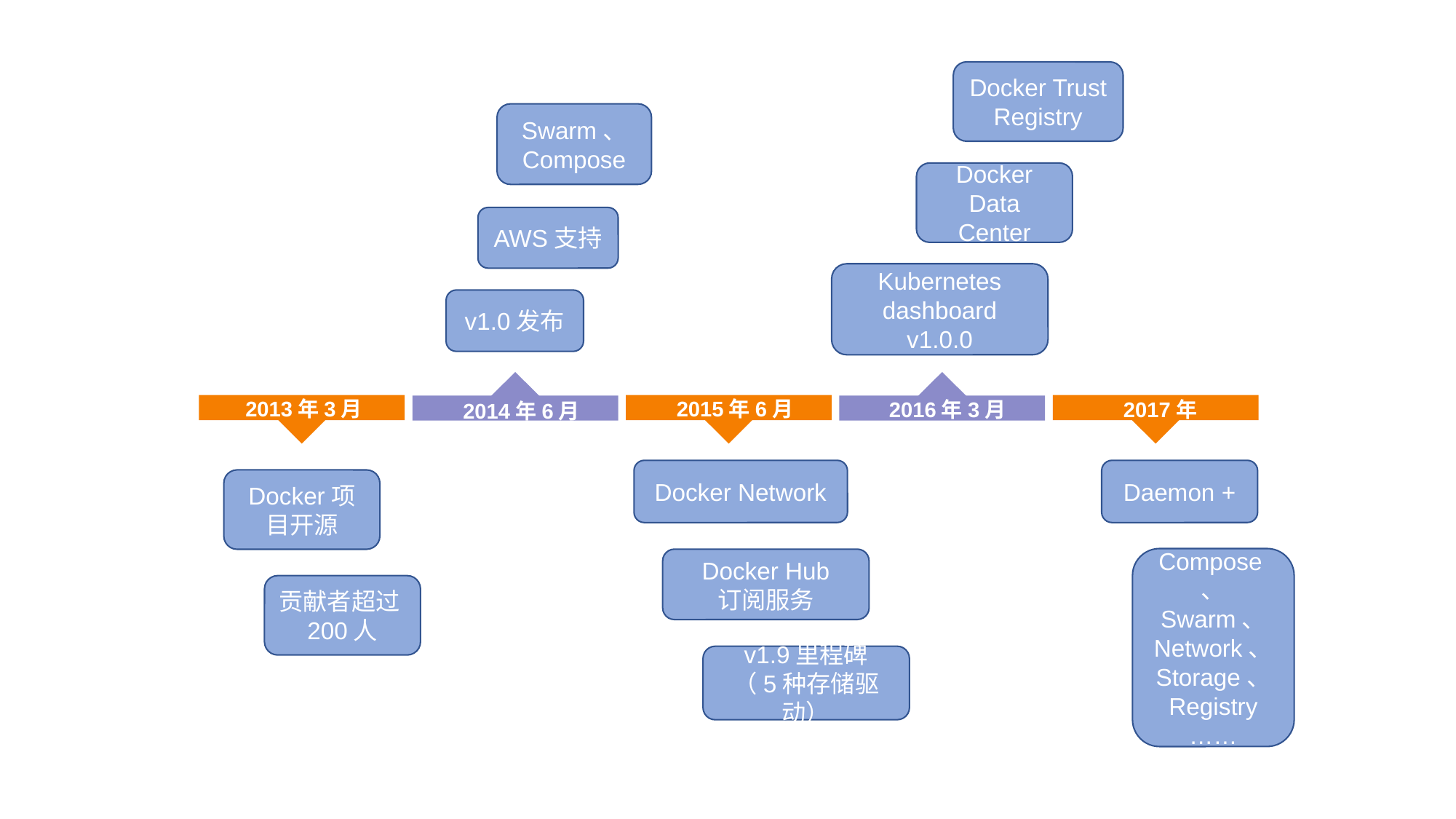

Docker Trust Registry
Swarm、
Compose
Docker Data Center
AWS支持

Kubernetes
dashboard v1.0.0
v1.0发布
2013年3月
2015年6月
2016年3月
2017年
2014年6月
Docker Network
Daemon +
Docker项目开源
Compose、
Swarm、
Network、
Storage、
Registry
……
Docker Hub
订阅服务
贡献者超过200人
v1.9里程碑
（5种存储驱动）